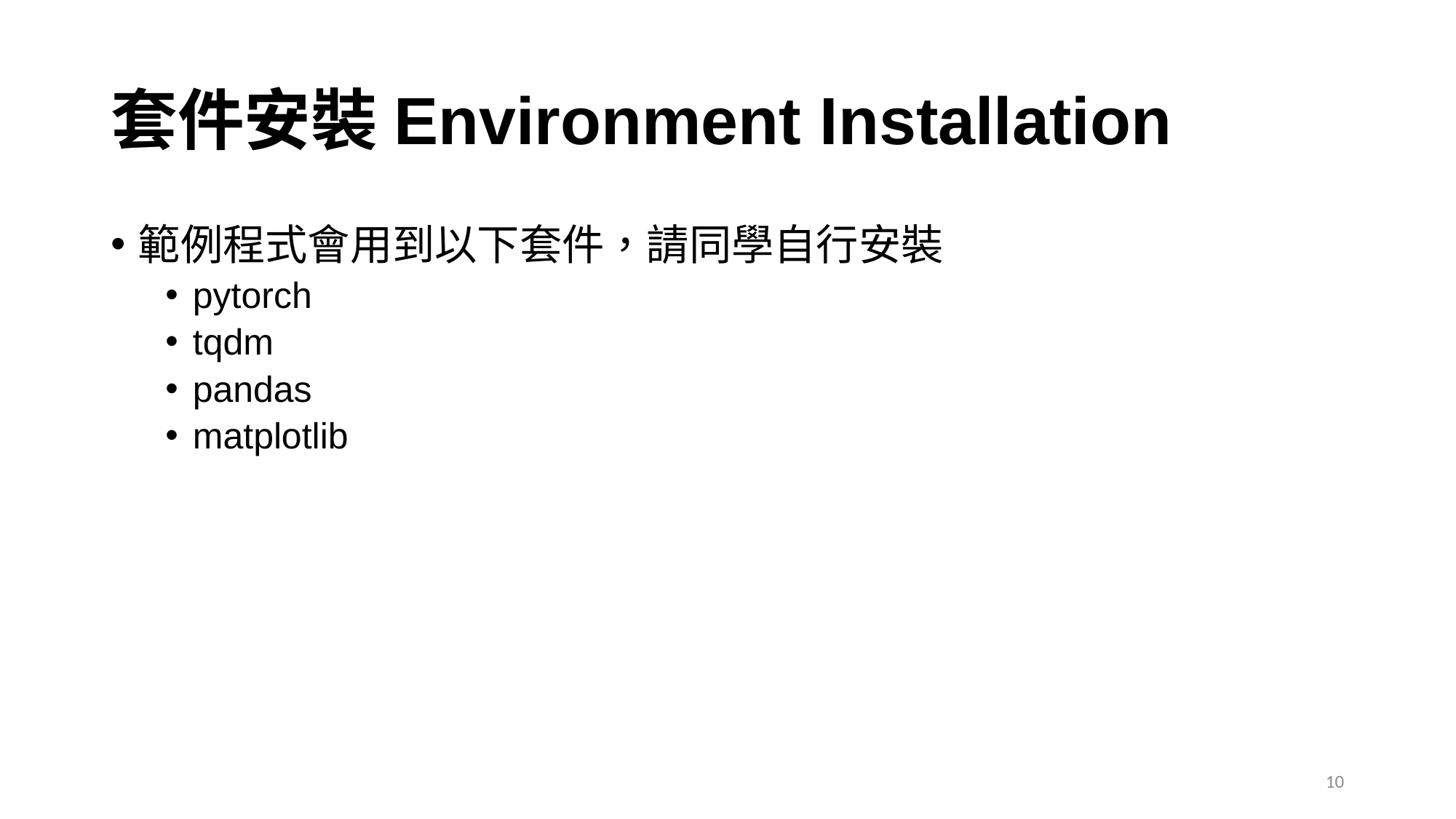

# 套件安裝Environment Installation
範例程式會用到以下套件，請同學自行安裝
pytorch
tqdm
pandas
matplotlib

10